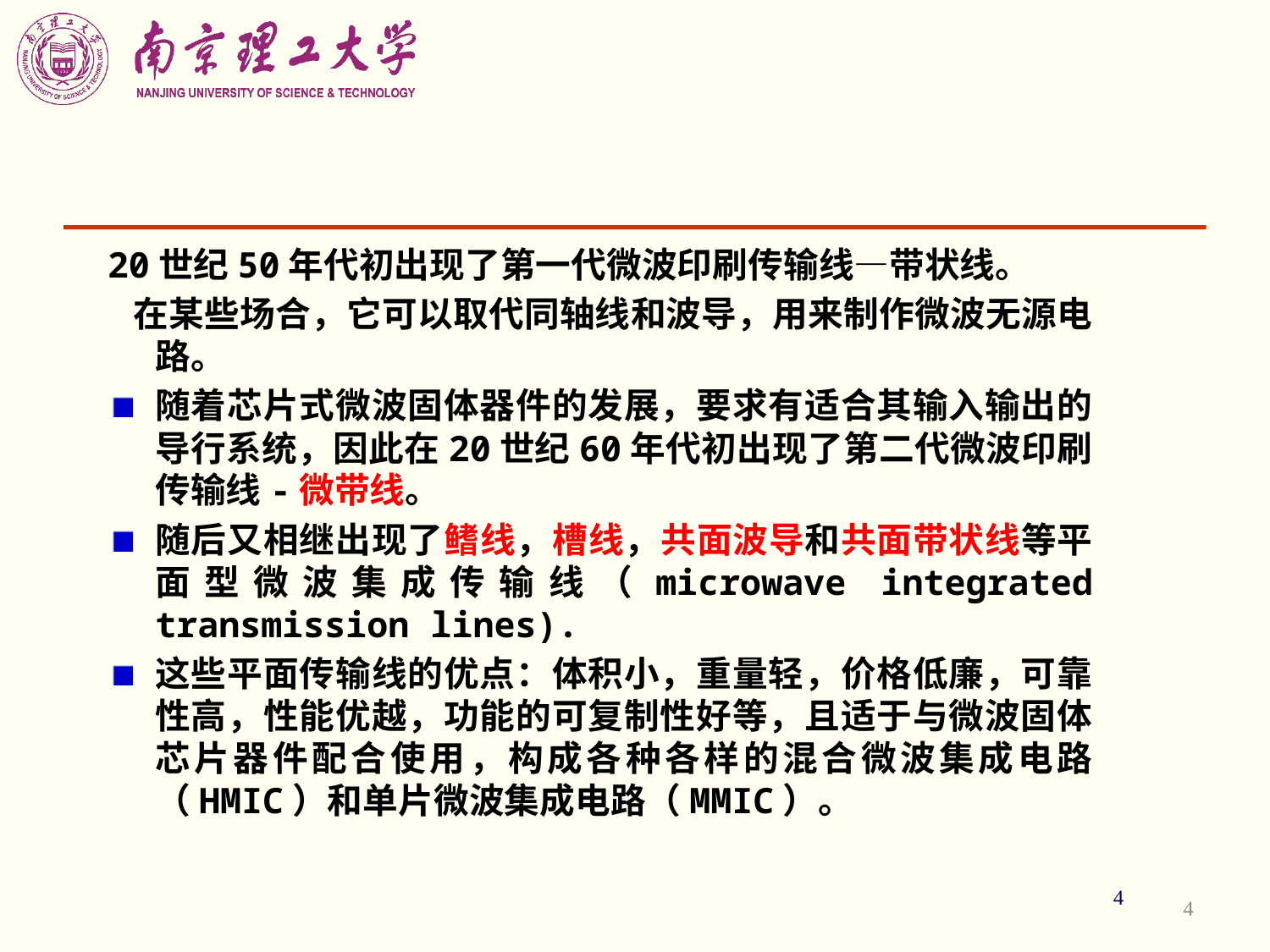

20世纪50年代初出现了第一代微波印刷传输线—带状线。
  在某些场合，它可以取代同轴线和波导，用来制作微波无源电路。
随着芯片式微波固体器件的发展，要求有适合其输入输出的导行系统，因此在20世纪60年代初出现了第二代微波印刷传输线-微带线。
随后又相继出现了鳍线，槽线，共面波导和共面带状线等平面型微波集成传输线（microwave integrated transmission lines).
这些平面传输线的优点：体积小，重量轻，价格低廉，可靠性高，性能优越，功能的可复制性好等，且适于与微波固体芯片器件配合使用，构成各种各样的混合微波集成电路（HMIC）和单片微波集成电路（MMIC）。

4